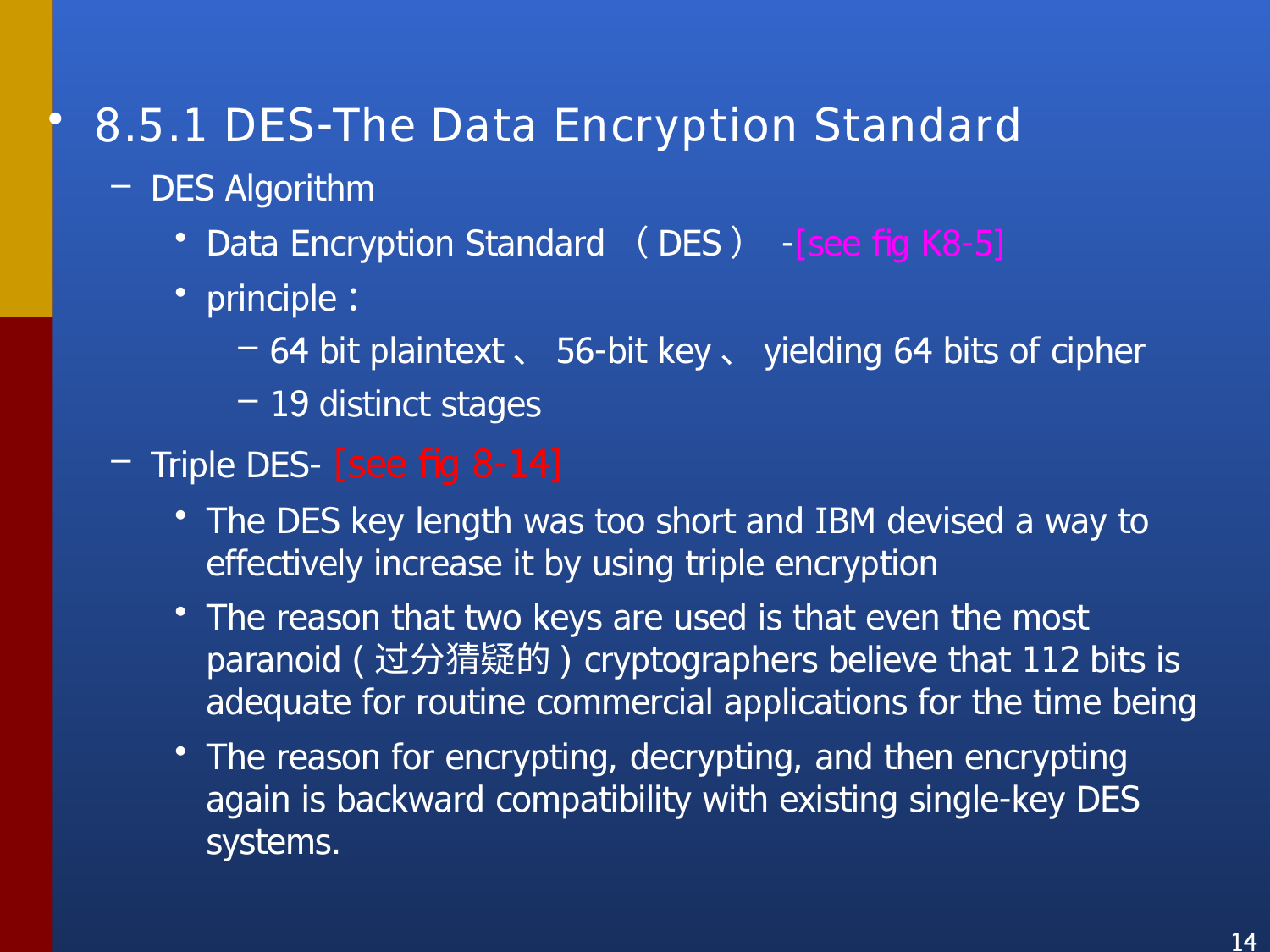

8.5.1 DES-The Data Encryption Standard
DES Algorithm
Data Encryption Standard（DES） -[see fig K8-5]
principle：
64 bit plaintext、56-bit key、yielding 64 bits of cipher
19 distinct stages
Triple DES- [see fig 8-14]
The DES key length was too short and IBM devised a way to effectively increase it by using triple encryption
The reason that two keys are used is that even the most paranoid (过分猜疑的) cryptographers believe that 112 bits is adequate for routine commercial applications for the time being
The reason for encrypting, decrypting, and then encrypting again is backward compatibility with existing single-key DES systems.
14